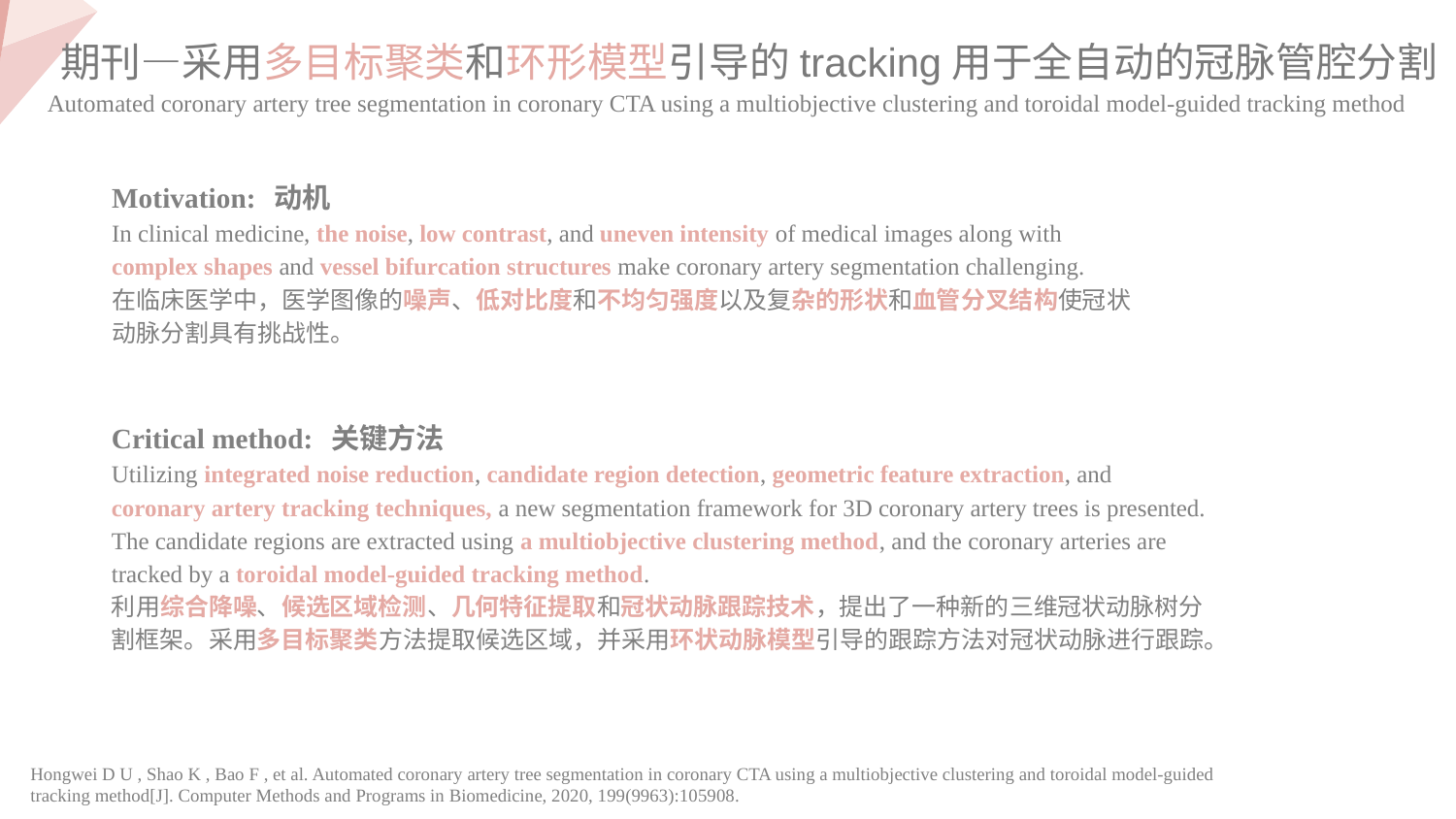

期刊—采用多目标聚类和环形模型引导的tracking用于全自动的冠脉管腔分割
Automated coronary artery tree segmentation in coronary CTA using a multiobjective clustering and toroidal model-guided tracking method
Motivation:  动机
In clinical medicine, the noise, low contrast, and uneven intensity of medical images along with complex shapes and vessel bifurcation structures make coronary artery segmentation challenging.
在临床医学中，医学图像的噪声、低对比度和不均匀强度以及复杂的形状和血管分叉结构使冠状动脉分割具有挑战性。
Critical method:  关键方法
Utilizing integrated noise reduction, candidate region detection, geometric feature extraction, and coronary artery tracking techniques, a new segmentation framework for 3D coronary artery trees is presented. The candidate regions are extracted using a multiobjective clustering method, and the coronary arteries are tracked by a toroidal model-guided tracking method.
利用综合降噪、候选区域检测、几何特征提取和冠状动脉跟踪技术，提出了一种新的三维冠状动脉树分割框架。采用多目标聚类方法提取候选区域，并采用环状动脉模型引导的跟踪方法对冠状动脉进行跟踪。
Hongwei D U , Shao K , Bao F , et al. Automated coronary artery tree segmentation in coronary CTA using a multiobjective clustering and toroidal model-guided tracking method[J]. Computer Methods and Programs in Biomedicine, 2020, 199(9963):105908.